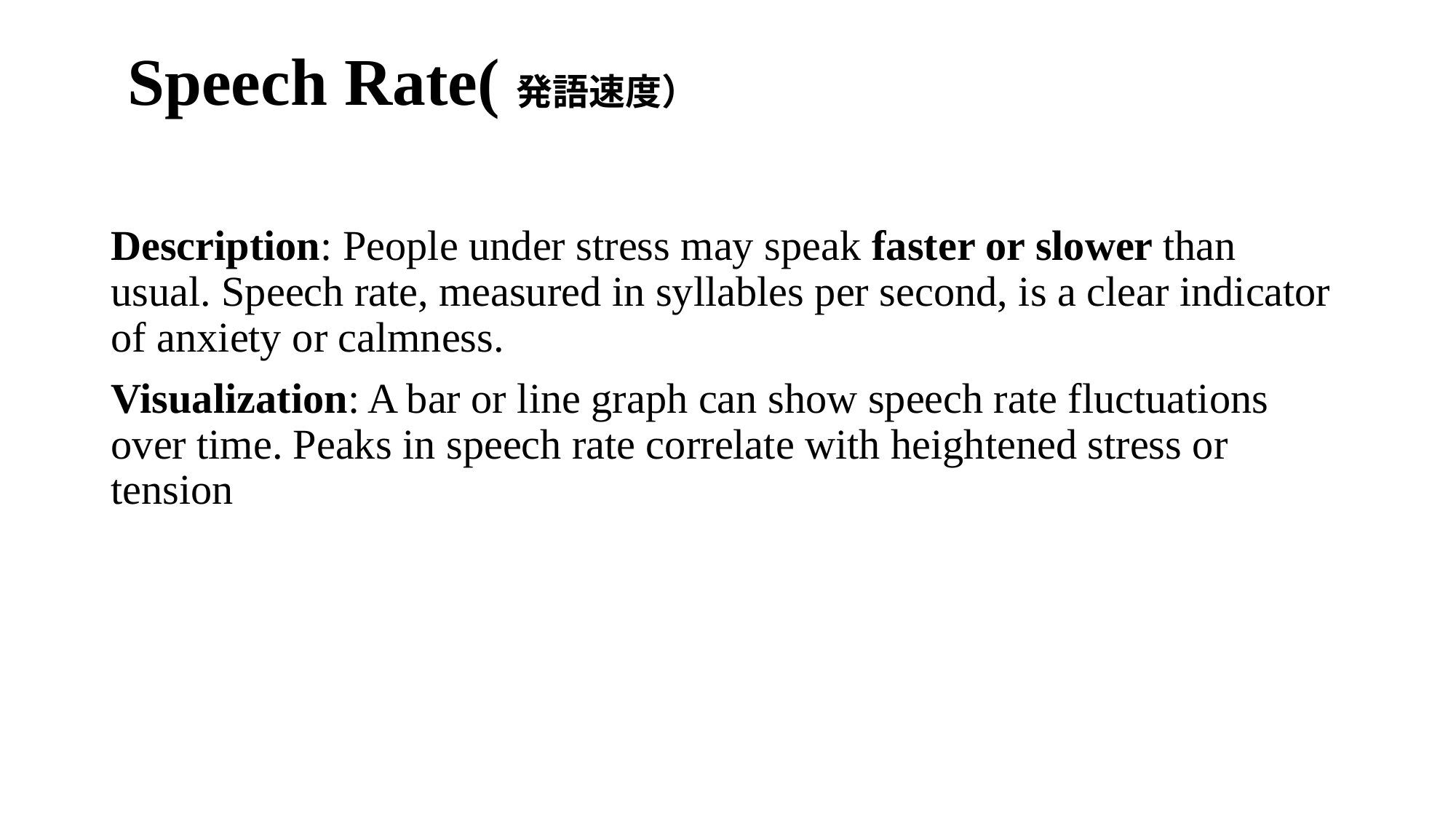

# Speech Rate(発語速度）
Description: People under stress may speak faster or slower than usual. Speech rate, measured in syllables per second, is a clear indicator of anxiety or calmness.
Visualization: A bar or line graph can show speech rate fluctuations over time. Peaks in speech rate correlate with heightened stress or tension